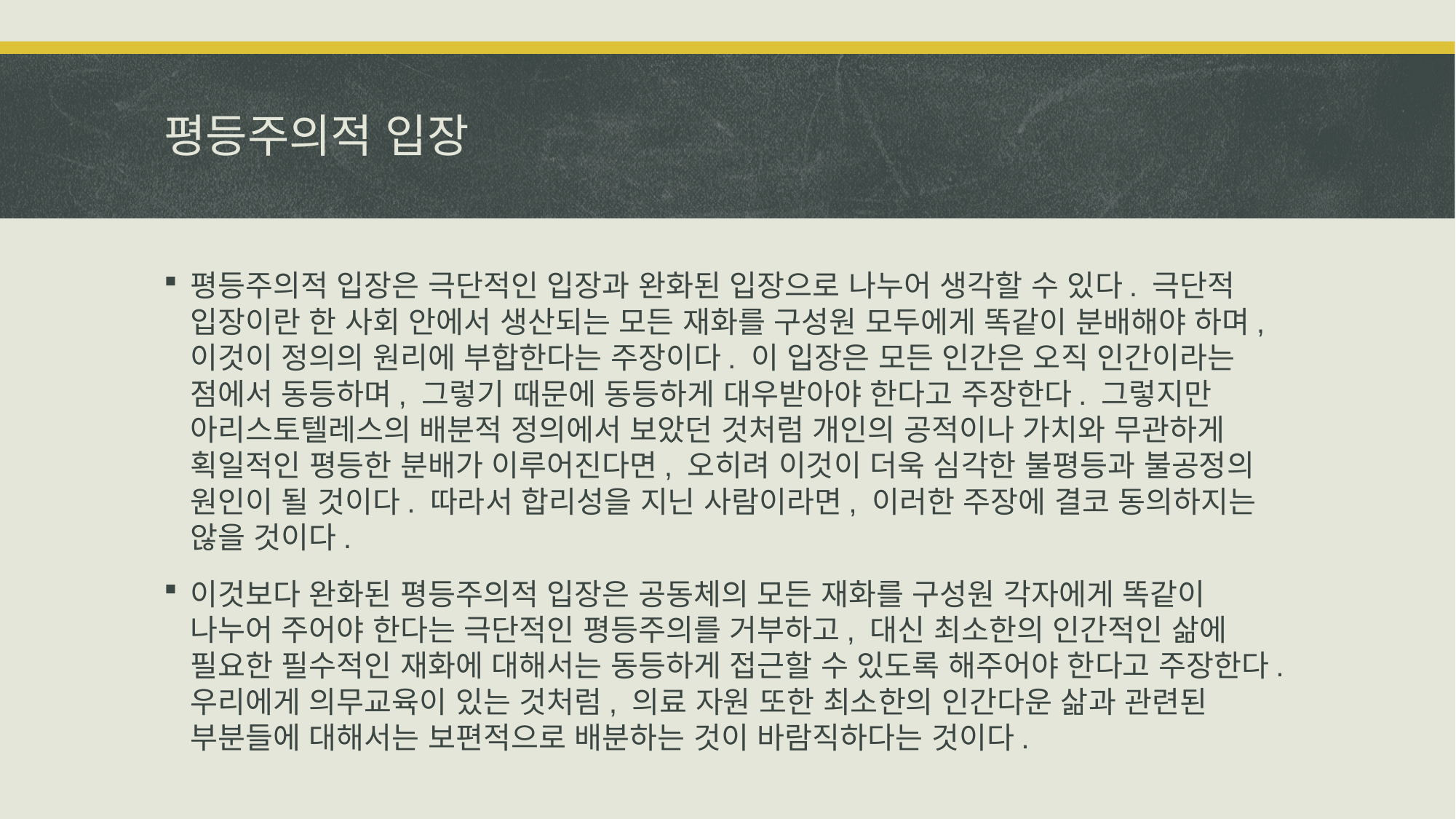

# 평등주의적 입장
평등주의적 입장은 극단적인 입장과 완화된 입장으로 나누어 생각할 수 있다. 극단적 입장이란 한 사회 안에서 생산되는 모든 재화를 구성원 모두에게 똑같이 분배해야 하며, 이것이 정의의 원리에 부합한다는 주장이다. 이 입장은 모든 인간은 오직 인간이라는 점에서 동등하며, 그렇기 때문에 동등하게 대우받아야 한다고 주장한다. 그렇지만 아리스토텔레스의 배분적 정의에서 보았던 것처럼 개인의 공적이나 가치와 무관하게 획일적인 평등한 분배가 이루어진다면, 오히려 이것이 더욱 심각한 불평등과 불공정의 원인이 될 것이다. 따라서 합리성을 지닌 사람이라면, 이러한 주장에 결코 동의하지는 않을 것이다.
이것보다 완화된 평등주의적 입장은 공동체의 모든 재화를 구성원 각자에게 똑같이 나누어 주어야 한다는 극단적인 평등주의를 거부하고, 대신 최소한의 인간적인 삶에 필요한 필수적인 재화에 대해서는 동등하게 접근할 수 있도록 해주어야 한다고 주장한다. 우리에게 의무교육이 있는 것처럼, 의료 자원 또한 최소한의 인간다운 삶과 관련된 부분들에 대해서는 보편적으로 배분하는 것이 바람직하다는 것이다.